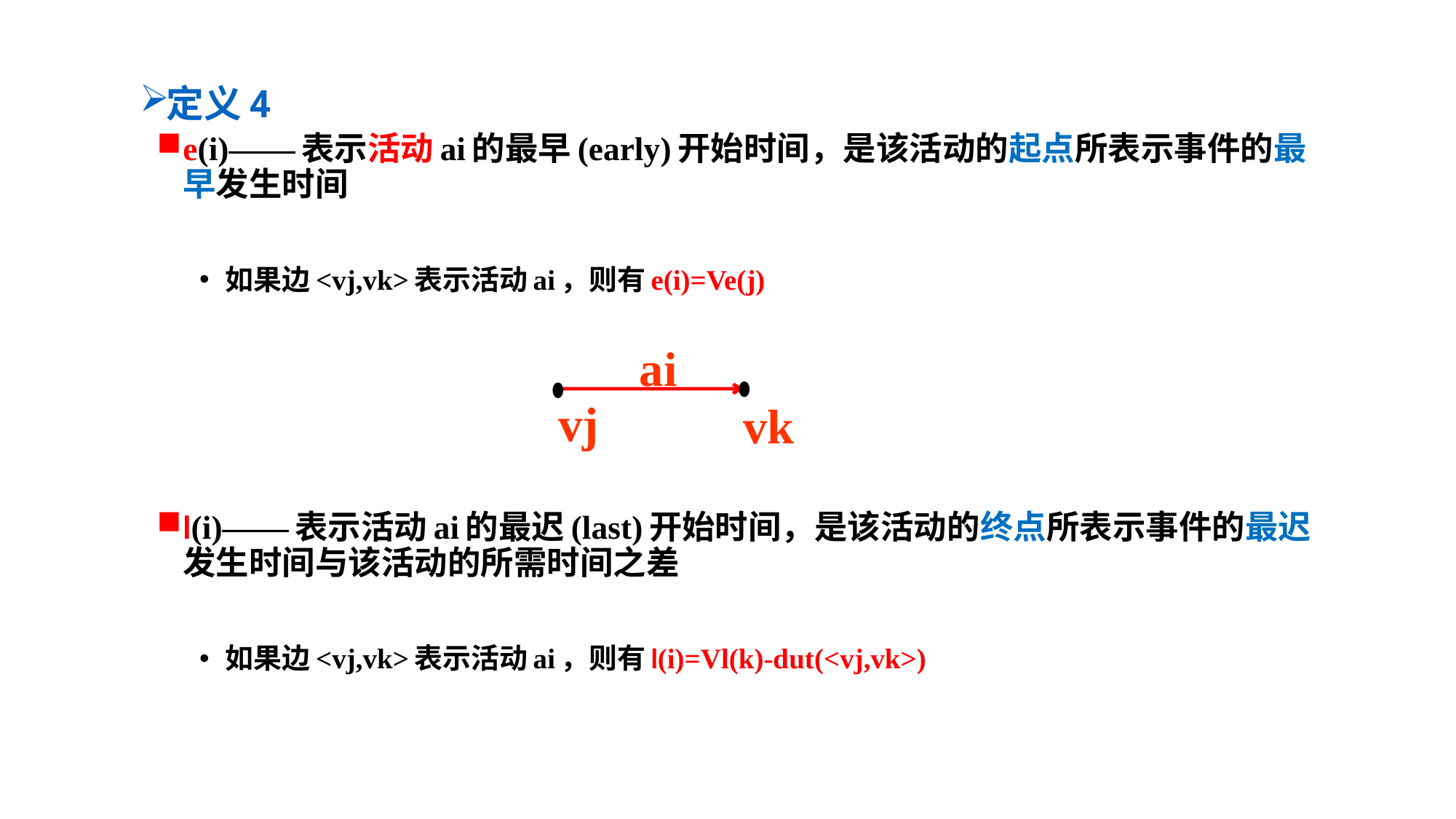

定义4
e(i)——表示活动ai的最早(early)开始时间，是该活动的起点所表示事件的最早发生时间

如果边<vj,vk>表示活动ai，则有e(i)=Ve(j)

l(i)——表示活动ai的最迟(last)开始时间，是该活动的终点所表示事件的最迟发生时间与该活动的所需时间之差

如果边<vj,vk>表示活动ai，则有l(i)=Vl(k)-dut(<vj,vk>)
ai

vj
vk